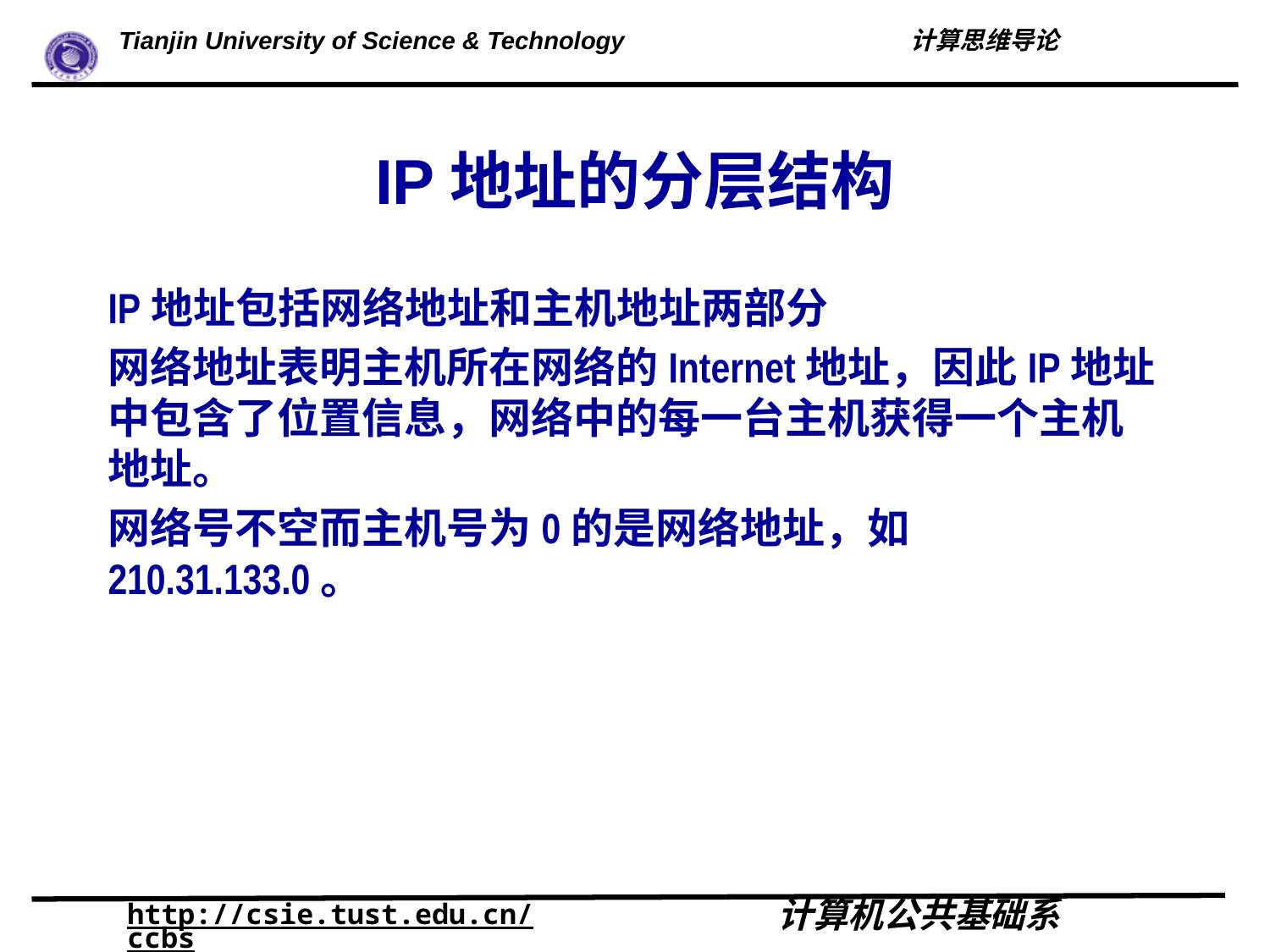

# IP地址的分层结构
IP地址包括网络地址和主机地址两部分
网络地址表明主机所在网络的Internet地址，因此IP地址中包含了位置信息，网络中的每一台主机获得一个主机地址。
网络号不空而主机号为0的是网络地址，如210.31.133.0。